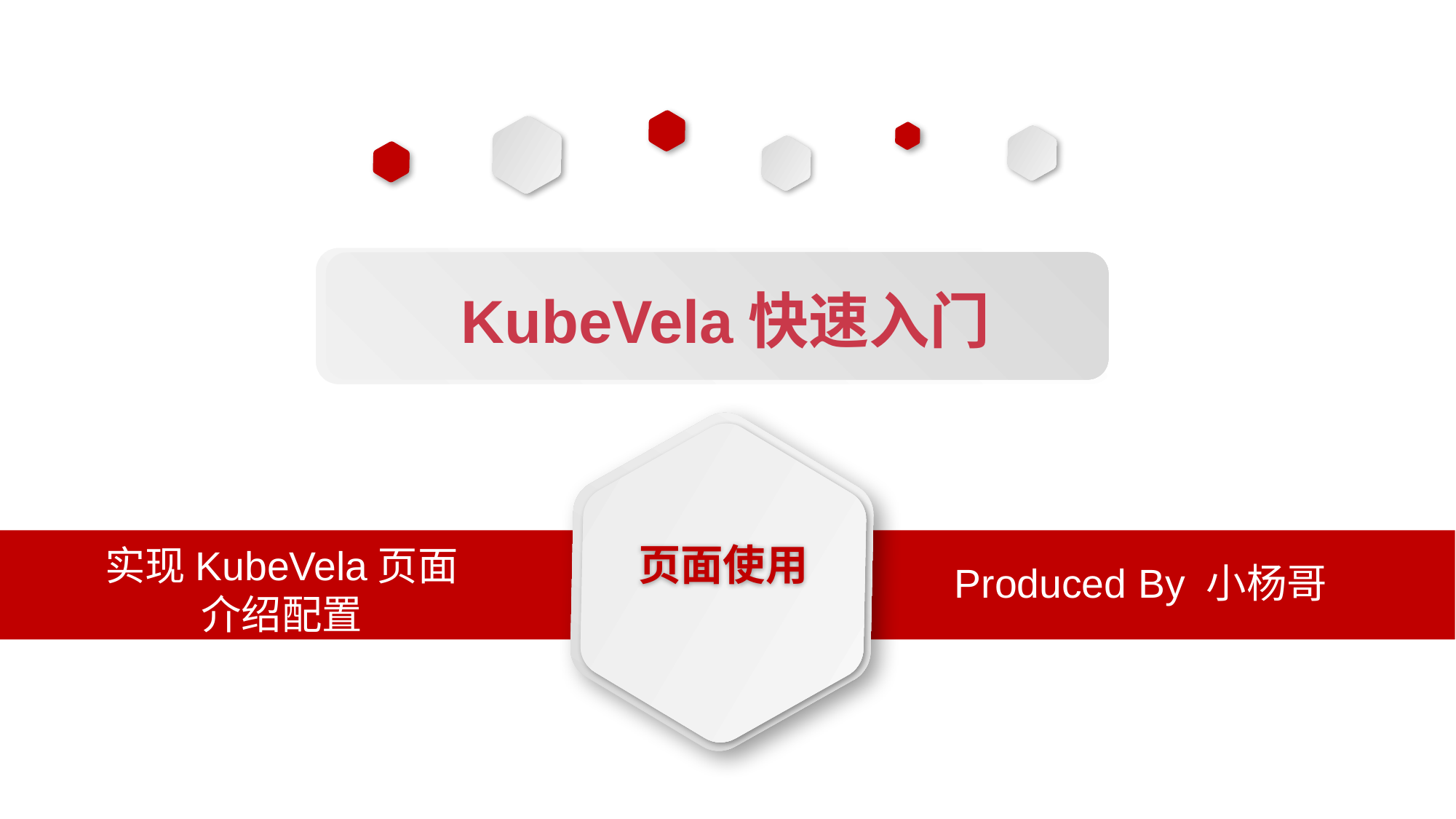

KubeVela快速入门

页面使用

实现KubeVela页面
介绍配置
Produced By 小杨哥